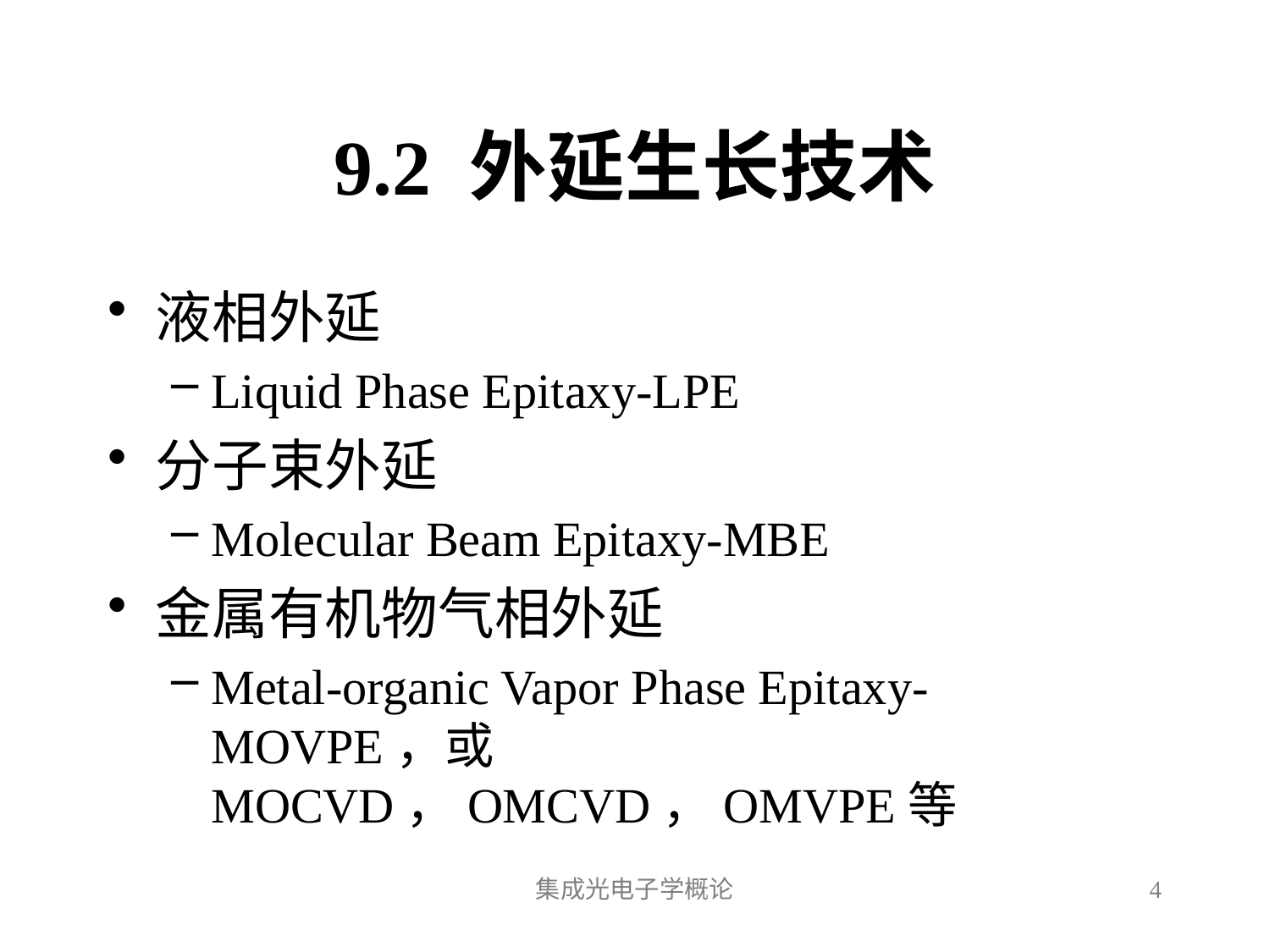

# 9.2 外延生长技术
液相外延
Liquid Phase Epitaxy-LPE
分子束外延
Molecular Beam Epitaxy-MBE
金属有机物气相外延
Metal-organic Vapor Phase Epitaxy-MOVPE，或MOCVD，OMCVD，OMVPE等
集成光电子学概论
4